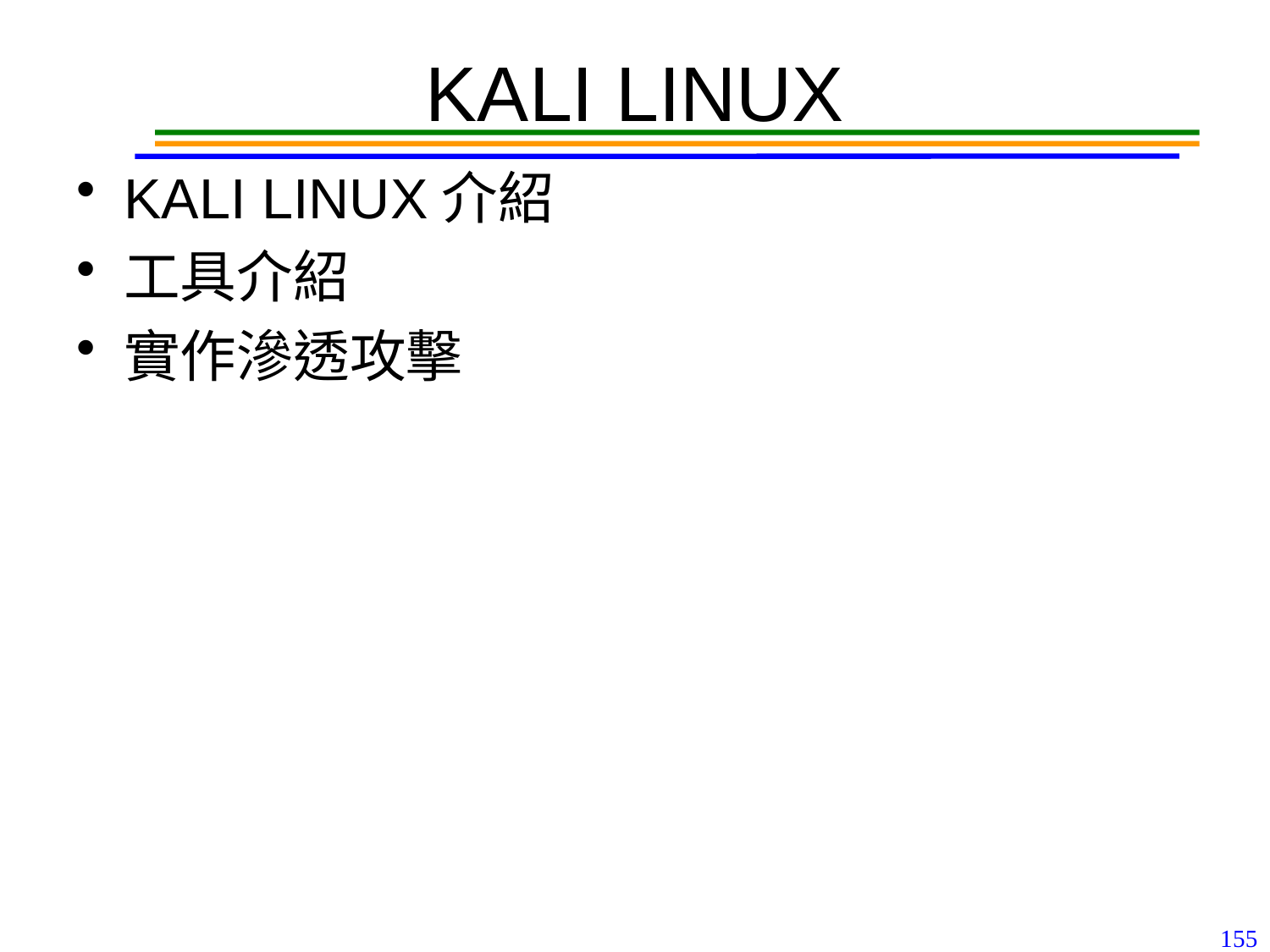

# KALI LINUX
KALI LINUX介紹
工具介紹
實作滲透攻擊
155